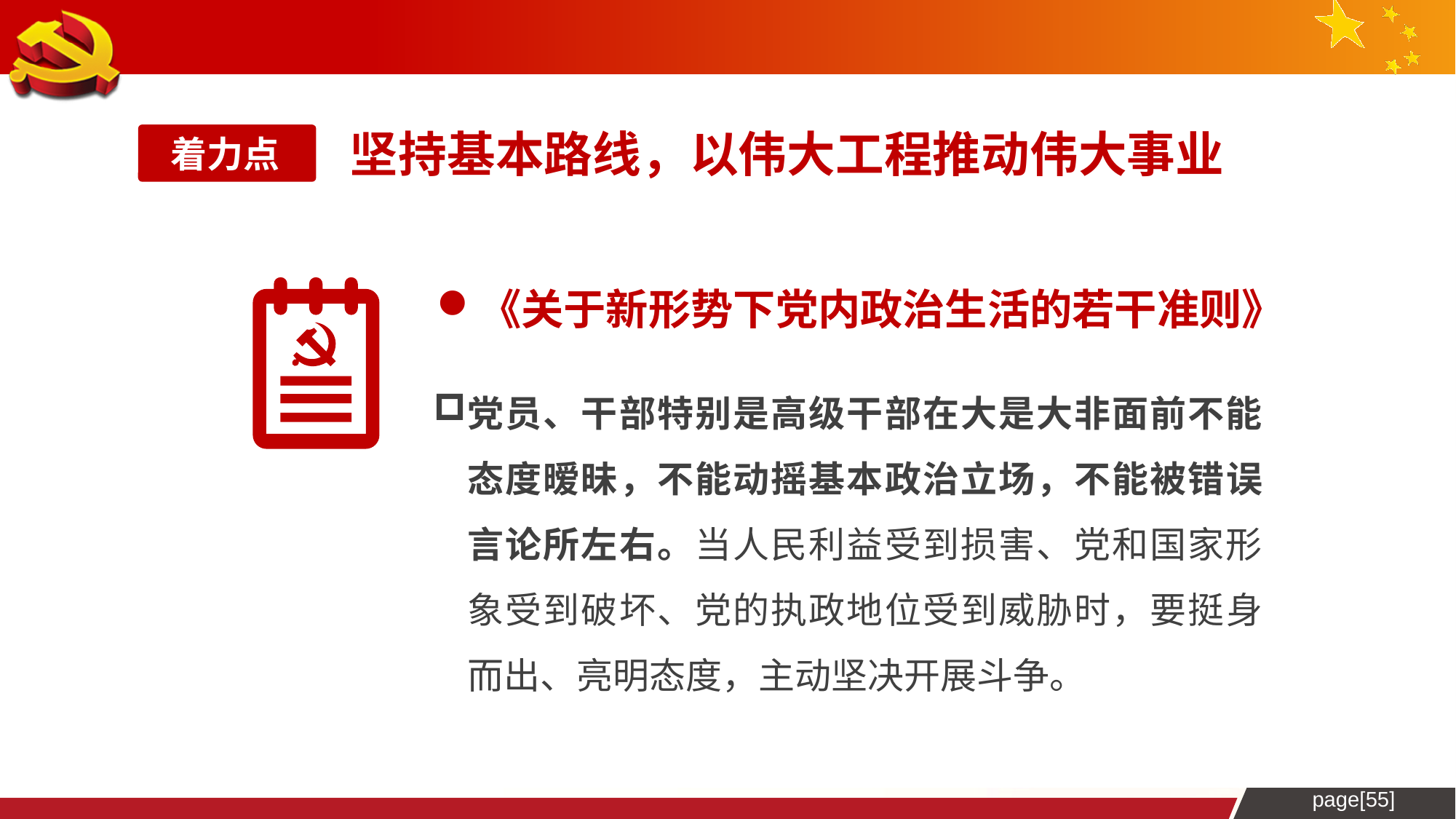

坚持基本路线，以伟大工程推动伟大事业

着力点4

《关于新形势下党内政治生活的若干准则》
党员、干部特别是高级干部在大是大非面前不能态度暧昧，不能动摇基本政治立场，不能被错误言论所左右。当人民利益受到损害、党和国家形象受到破坏、党的执政地位受到威胁时，要挺身而出、亮明态度，主动坚决开展斗争。